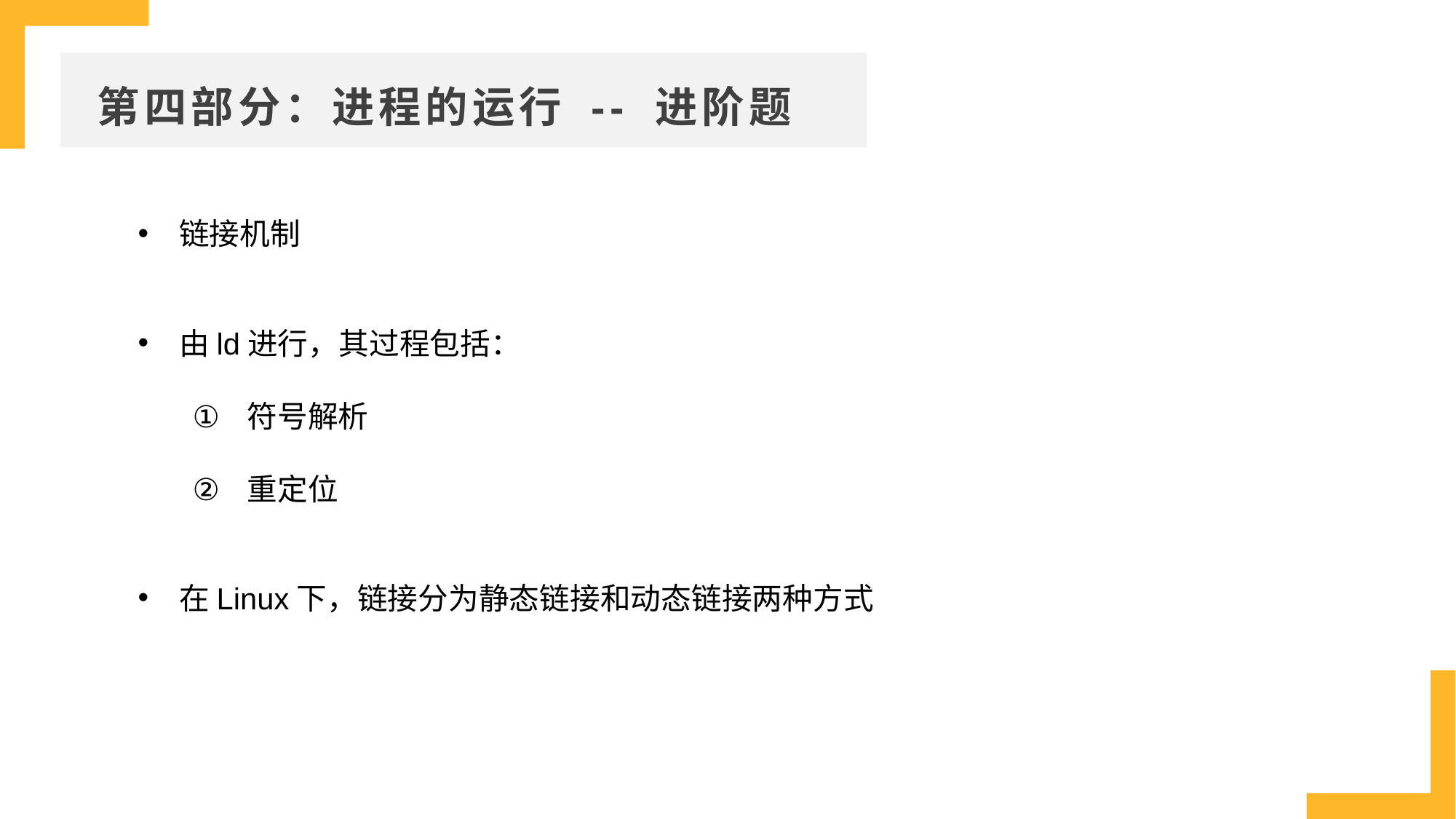

第四部分：进程的运行 -- 进阶题
链接机制

由ld进行，其过程包括：

符号解析

重定位

在Linux下，链接分为静态链接和动态链接两种方式